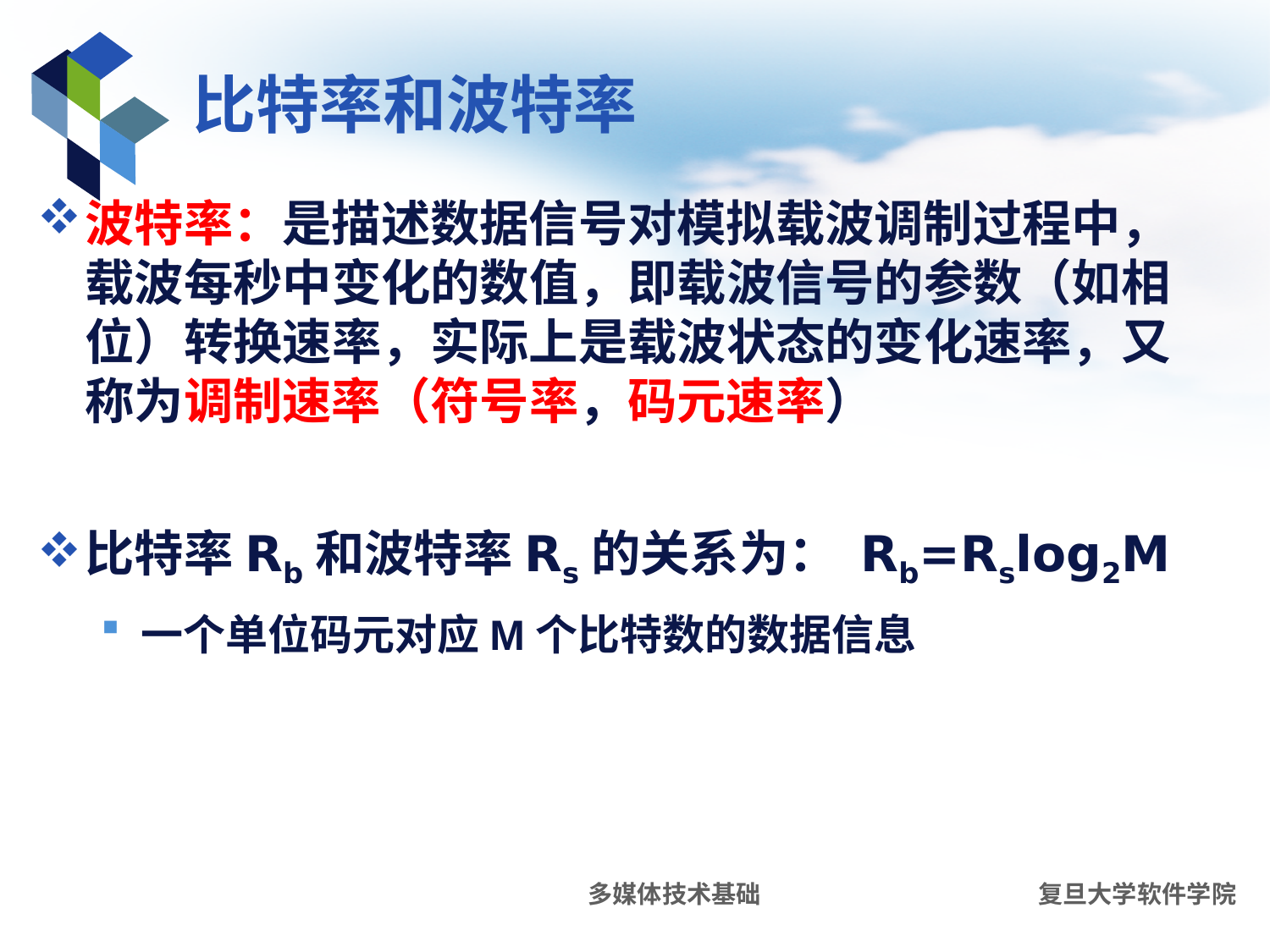

# 比特率和波特率
波特率：是描述数据信号对模拟载波调制过程中，载波每秒中变化的数值，即载波信号的参数（如相位）转换速率，实际上是载波状态的变化速率，又称为调制速率（符号率，码元速率）

比特率Rb和波特率Rs的关系为： Rb=Rslog2M
一个单位码元对应M个比特数的数据信息

多媒体技术基础